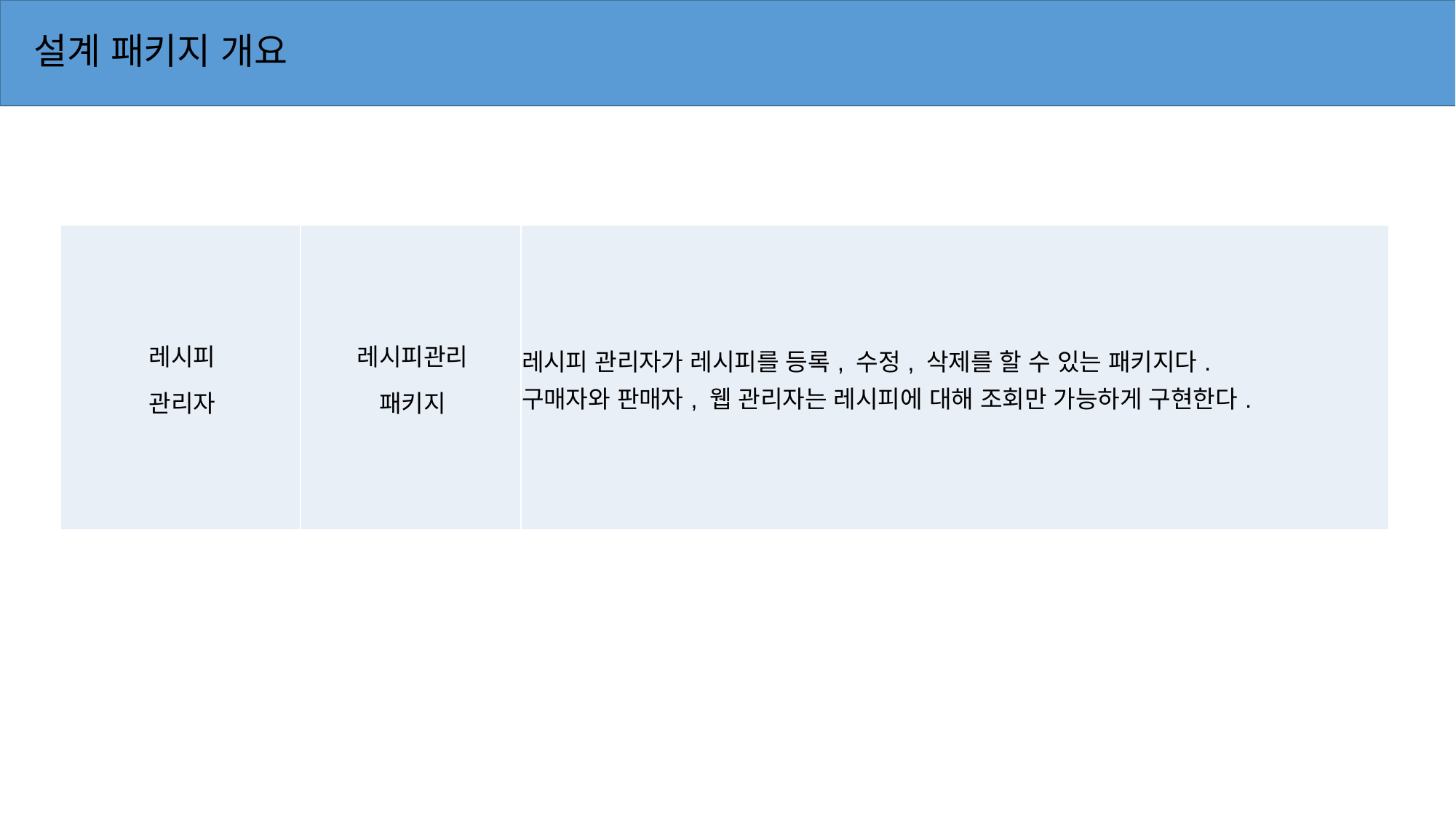

# 설계 패키지 개요
| 레시피 관리자 | 레시피관리 패키지 | 레시피 관리자가 레시피를 등록, 수정, 삭제를 할 수 있는 패키지다. 구매자와 판매자, 웹 관리자는 레시피에 대해 조회만 가능하게 구현한다. |
| --- | --- | --- |